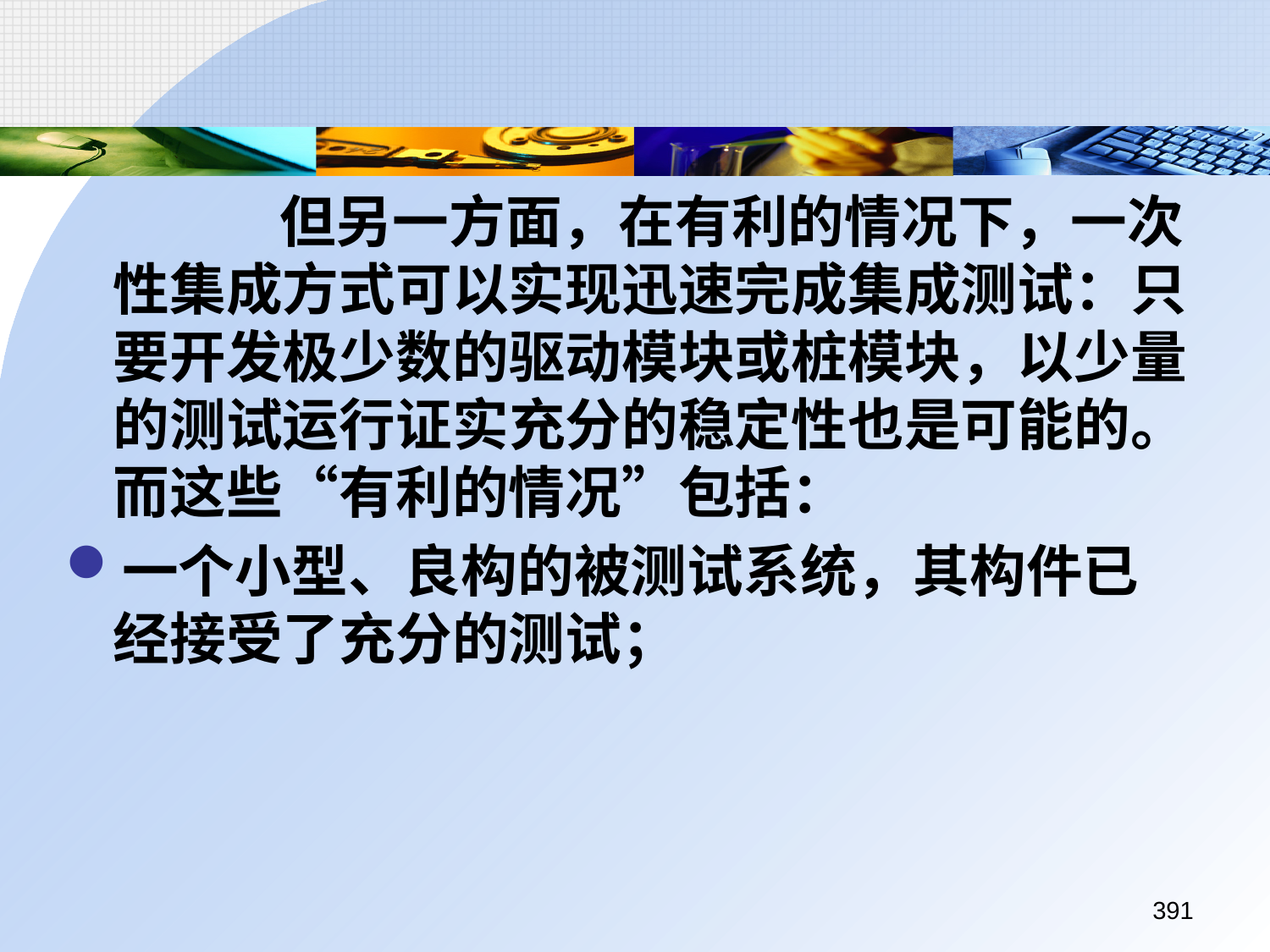

但另一方面，在有利的情况下，一次性集成方式可以实现迅速完成集成测试：只要开发极少数的驱动模块或桩模块，以少量的测试运行证实充分的稳定性也是可能的。而这些“有利的情况”包括：
一个小型、良构的被测试系统，其构件已经接受了充分的测试；
391